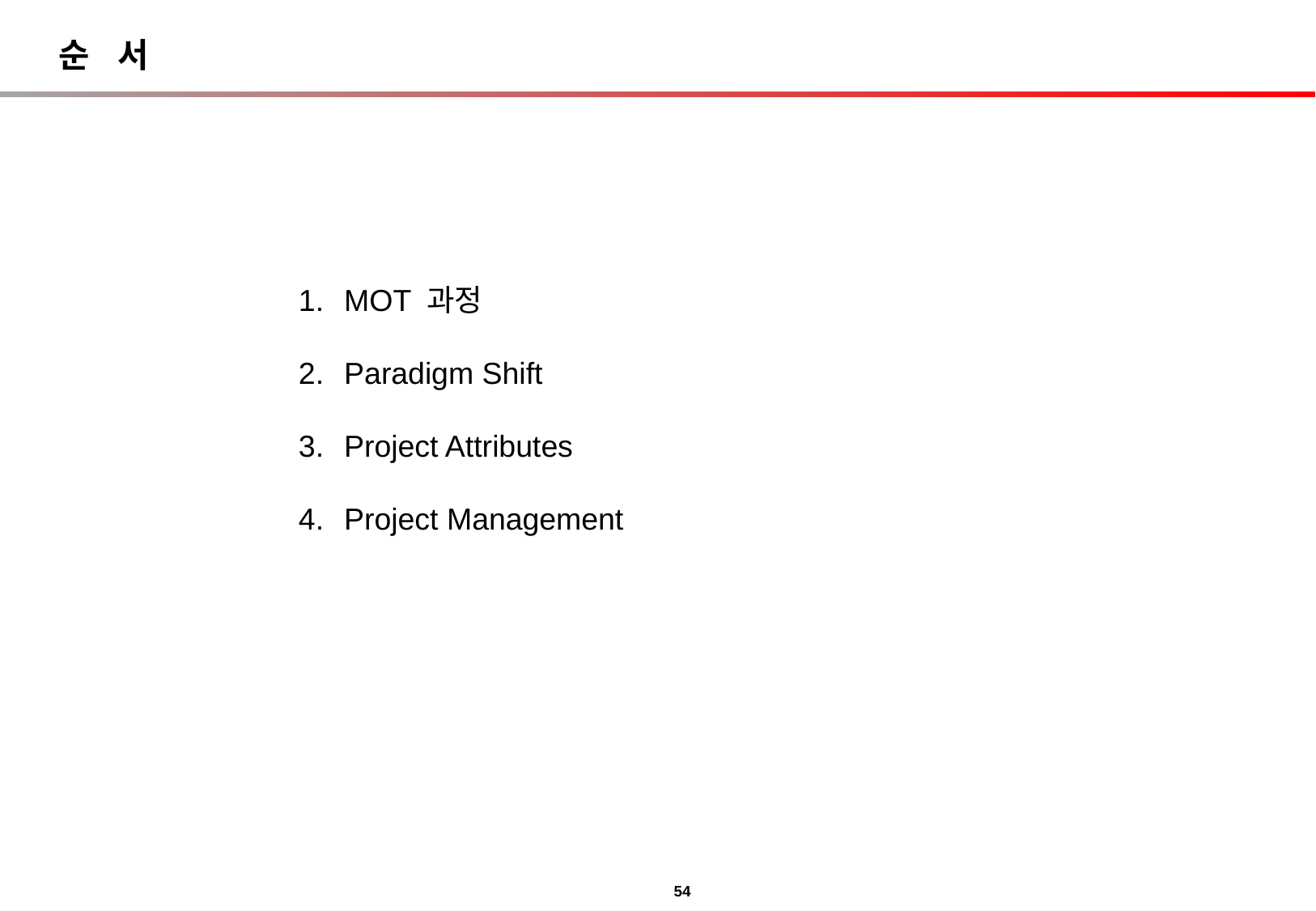

순   서
MOT 과정
Paradigm Shift
Project Attributes
Project Management
54